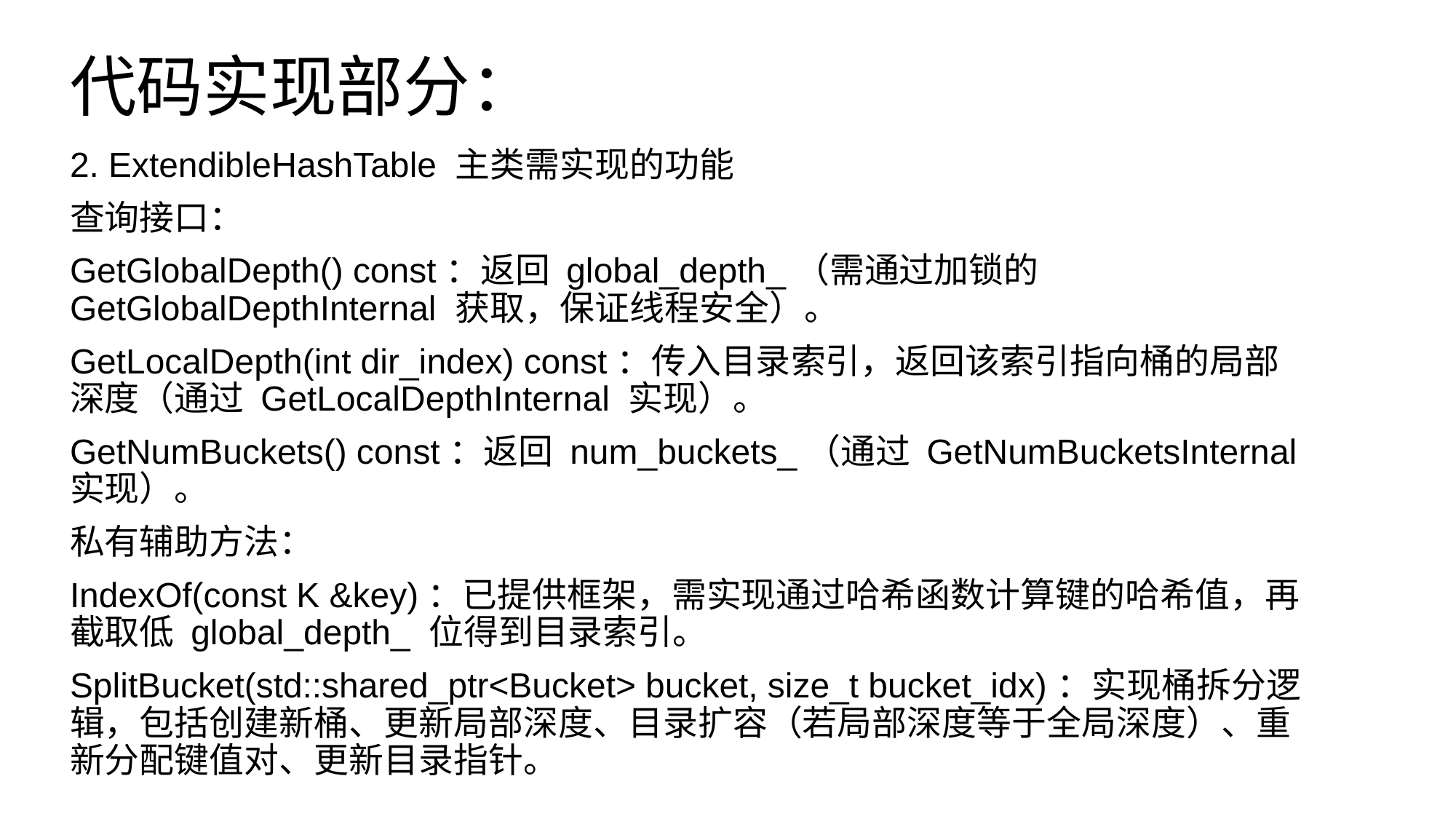

# 代码实现部分：
2. ExtendibleHashTable 主类需实现的功能
查询接口：
GetGlobalDepth() const：返回 global_depth_（需通过加锁的 GetGlobalDepthInternal 获取，保证线程安全）。
GetLocalDepth(int dir_index) const：传入目录索引，返回该索引指向桶的局部深度（通过 GetLocalDepthInternal 实现）。
GetNumBuckets() const：返回 num_buckets_（通过 GetNumBucketsInternal 实现）。
私有辅助方法：
IndexOf(const K &key)：已提供框架，需实现通过哈希函数计算键的哈希值，再截取低 global_depth_ 位得到目录索引。
SplitBucket(std::shared_ptr<Bucket> bucket, size_t bucket_idx)：实现桶拆分逻辑，包括创建新桶、更新局部深度、目录扩容（若局部深度等于全局深度）、重新分配键值对、更新目录指针。